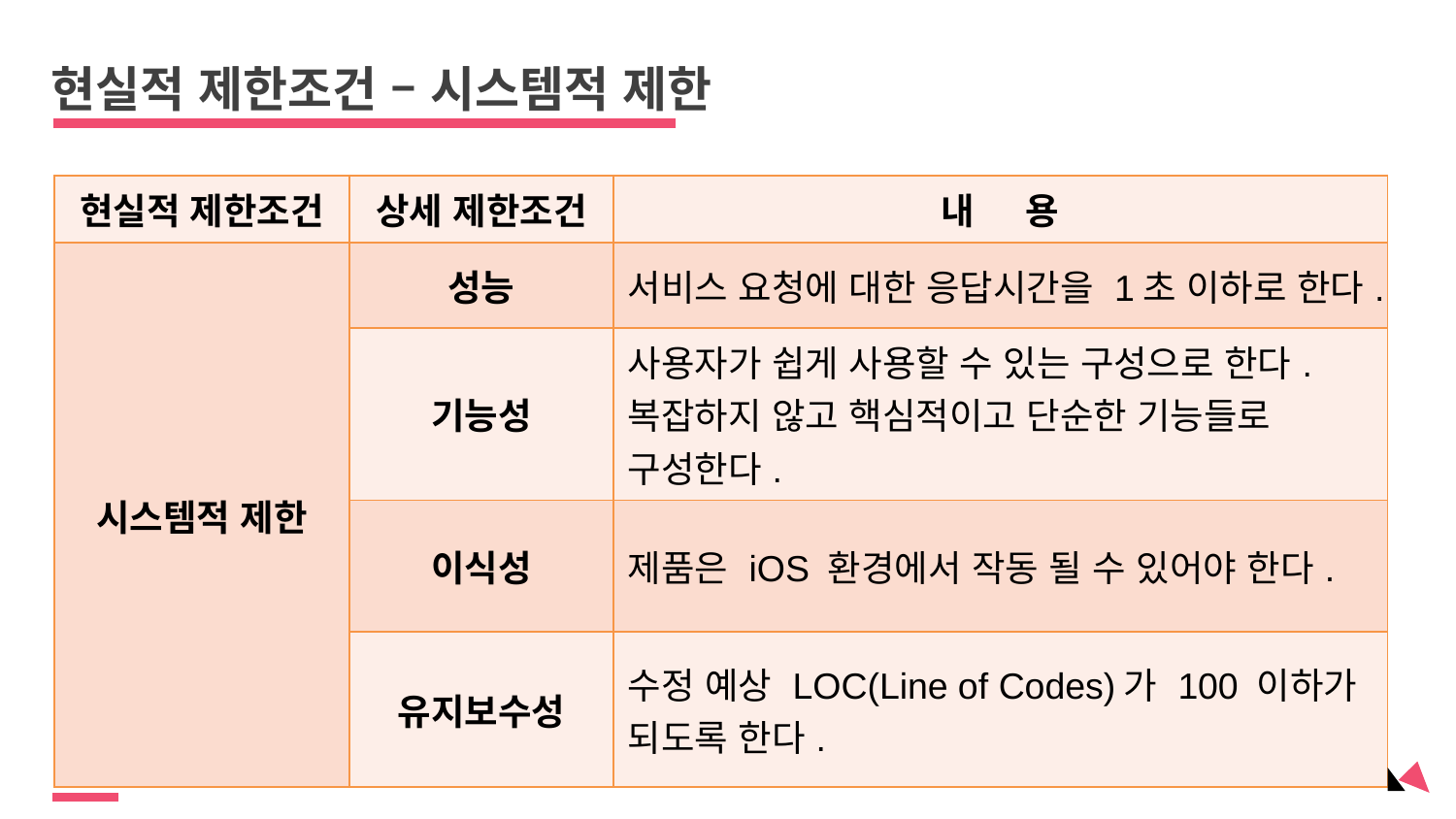

현실적 제한조건 – 시스템적 제한
| 현실적 제한조건 | 상세 제한조건 | 내 용 |
| --- | --- | --- |
| 시스템적 제한 | 성능 | 서비스 요청에 대한 응답시간을 1초 이하로 한다. |
|  | 기능성 | 사용자가 쉽게 사용할 수 있는 구성으로 한다. 복잡하지 않고 핵심적이고 단순한 기능들로 구성한다. |
|  | 이식성 | 제품은 iOS 환경에서 작동 될 수 있어야 한다. |
|  | 유지보수성 | 수정 예상 LOC(Line of Codes)가 100 이하가 되도록 한다. |